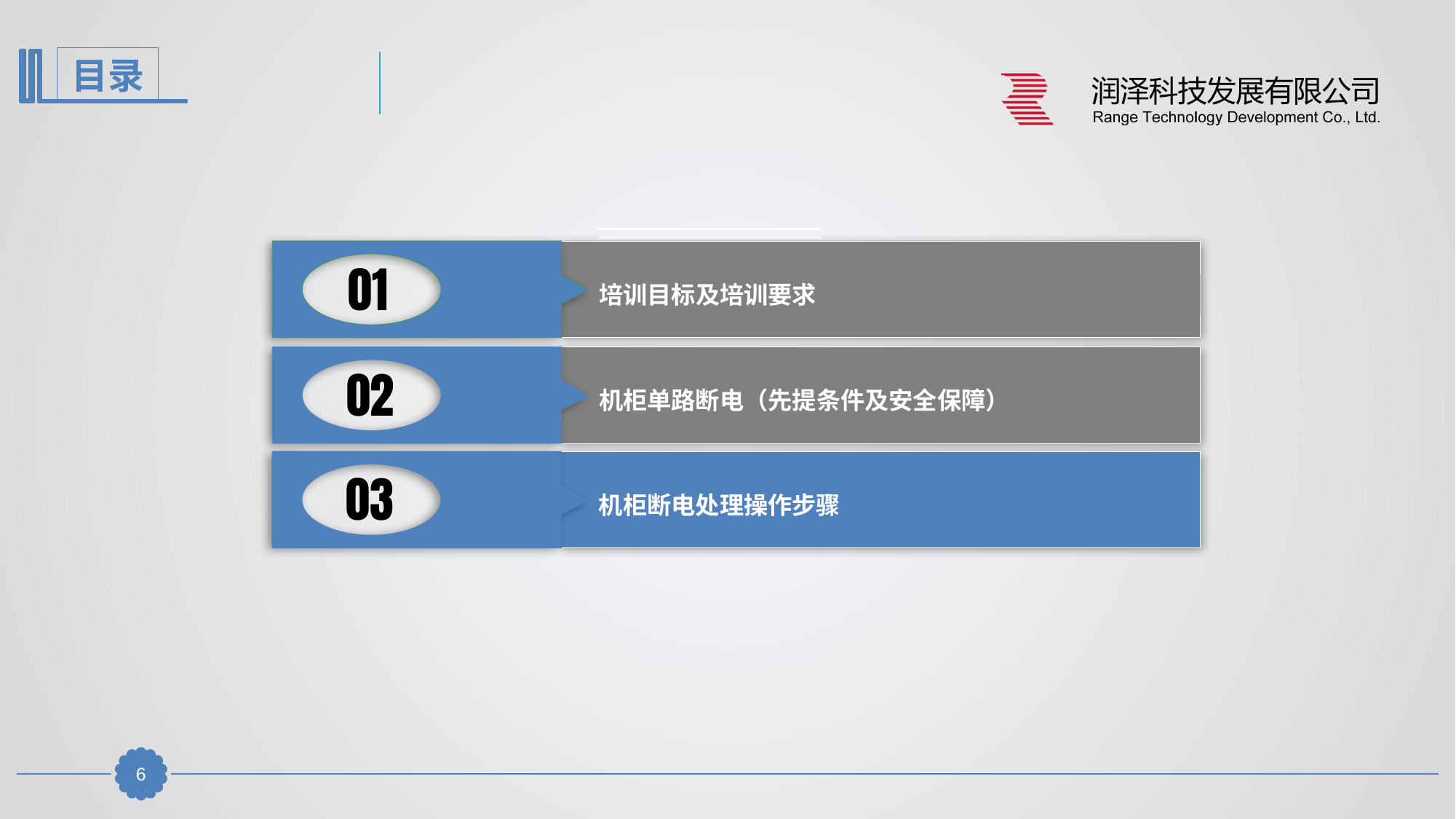

培训目标及培训要求
01

02
机柜单路断电（先提条件及安全保障）

03
机柜断电处理操作步骤
6